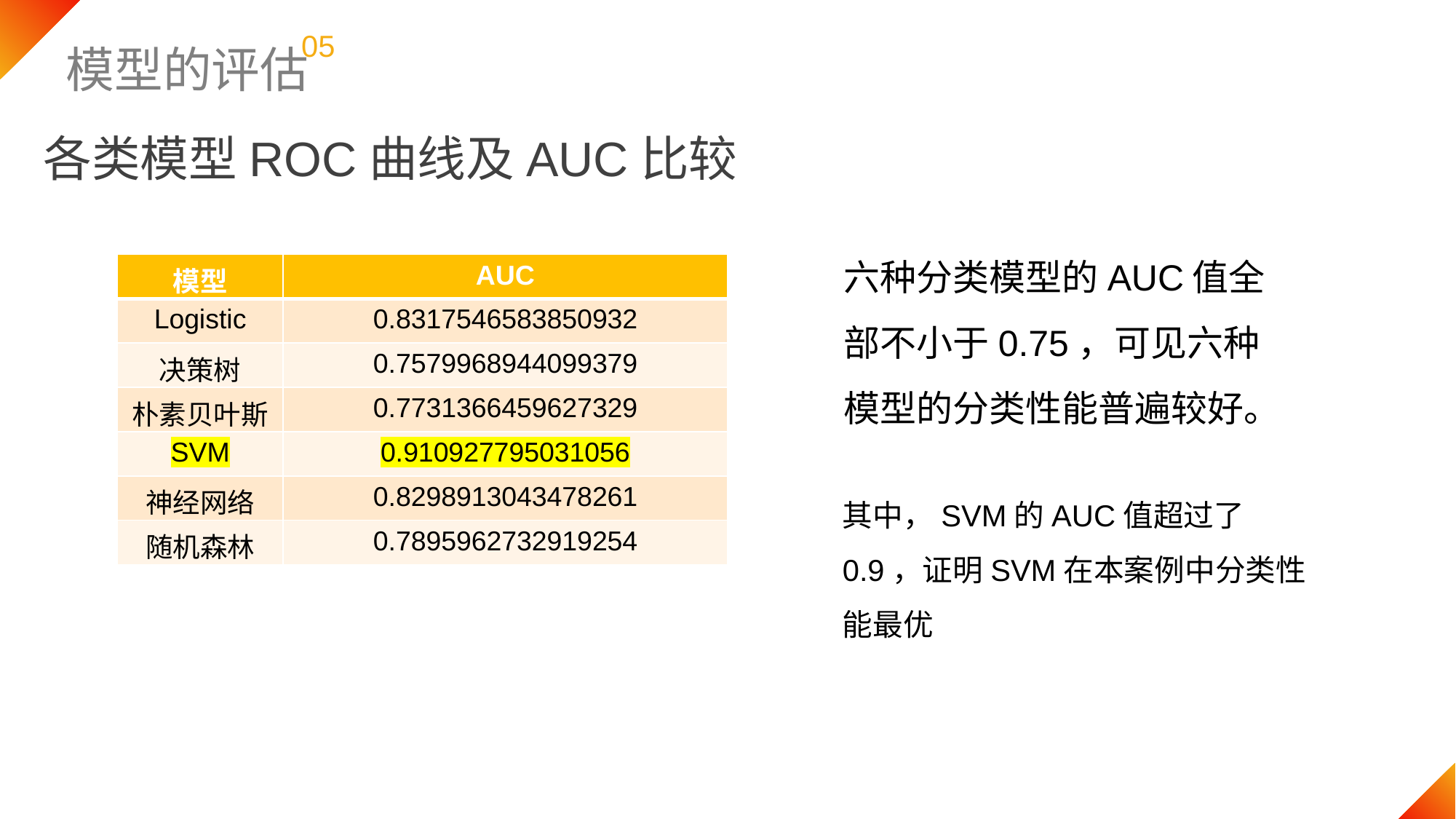

05
模型的评估
各类模型ROC曲线及AUC比较
六种分类模型的AUC值全部不小于0.75，可见六种模型的分类性能普遍较好。
| 模型 | AUC |
| --- | --- |
| Logistic | 0.8317546583850932 |
| 决策树 | 0.7579968944099379 |
| 朴素贝叶斯 | 0.7731366459627329 |
| SVM | 0.910927795031056 |
| 神经网络 | 0.8298913043478261 |
| 随机森林 | 0.7895962732919254 |
其中，SVM的AUC值超过了0.9，证明SVM在本案例中分类性能最优